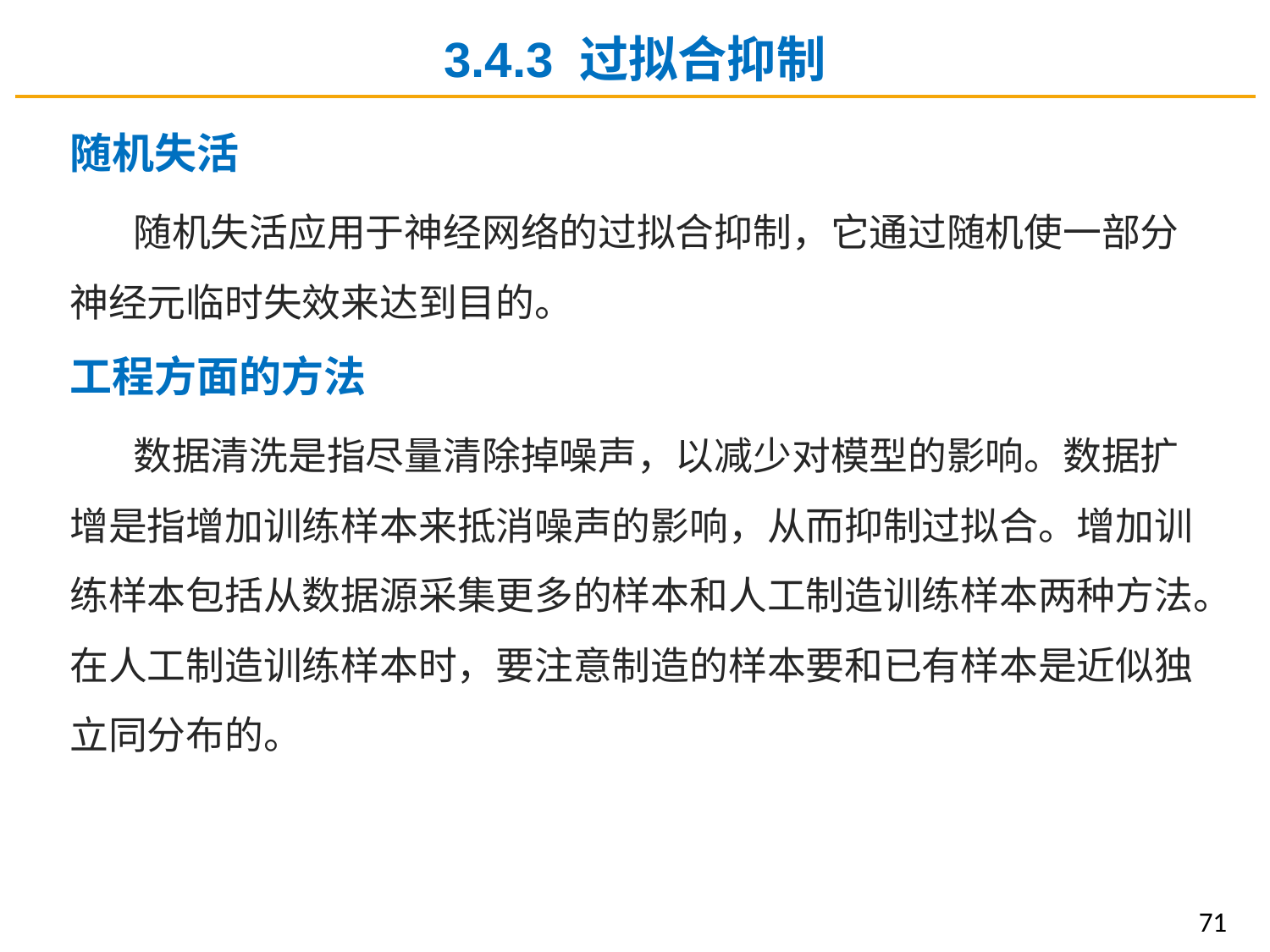

3.4.3 过拟合抑制
随机失活
随机失活应用于神经网络的过拟合抑制，它通过随机使一部分神经元临时失效来达到目的。
工程方面的方法
数据清洗是指尽量清除掉噪声，以减少对模型的影响。数据扩增是指增加训练样本来抵消噪声的影响，从而抑制过拟合。增加训练样本包括从数据源采集更多的样本和人工制造训练样本两种方法。在人工制造训练样本时，要注意制造的样本要和已有样本是近似独立同分布的。

71